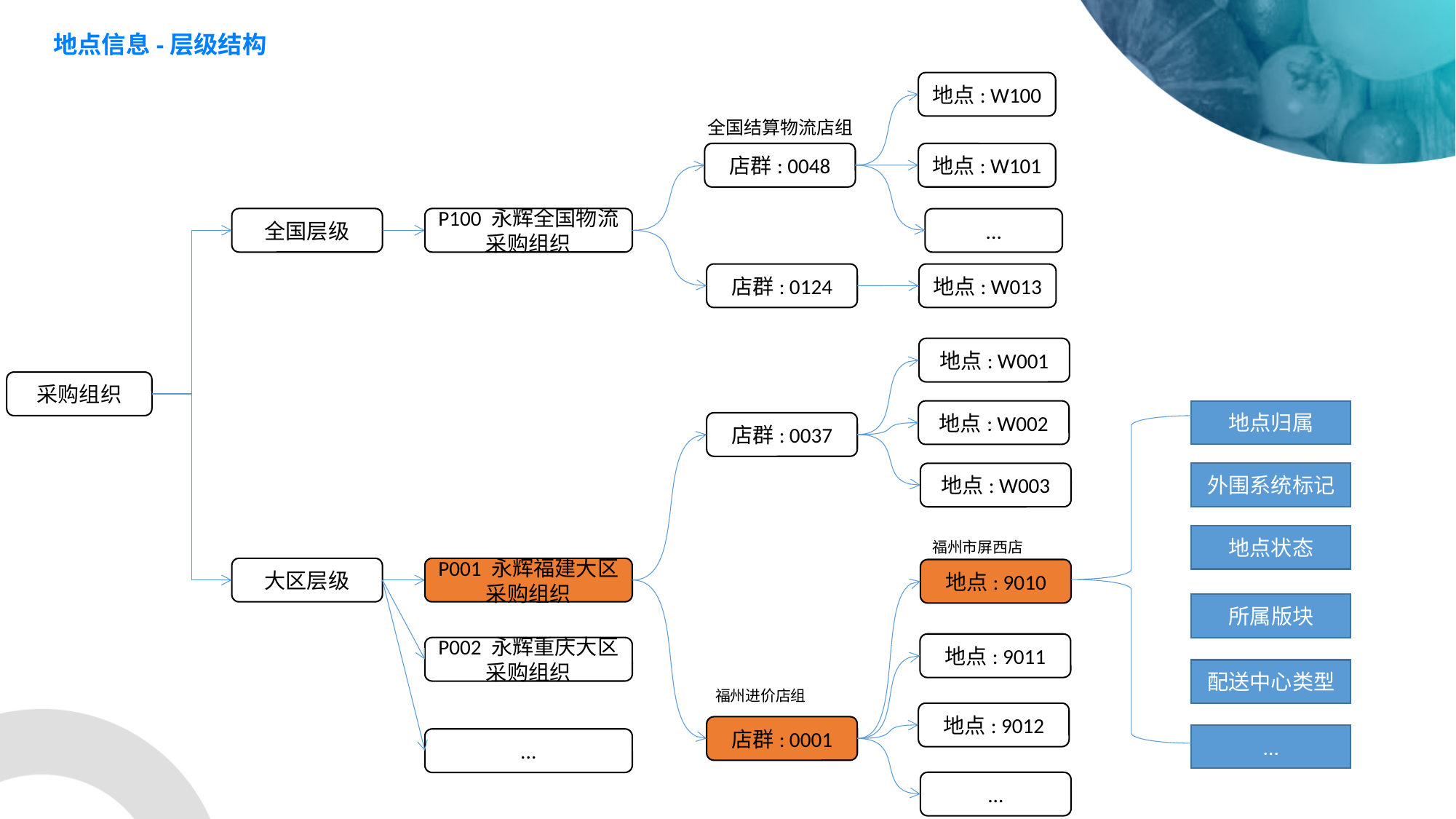

地点信息-层级结构
地点: W100
全国结算物流店组
店群: 0048
地点: W101
全国层级
P100 永辉全国物流采购组织
...
店群: 0124
地点: W013
地点: W001
采购组织
地点: W002
地点归属
店群: 0037

地点: W003
外围系统标记
地点状态
福州市屏西店
大区层级
P001 永辉福建大区采购组织
地点: 9010
所属版块
地点: 9011
P002 永辉重庆大区采购组织
配送中心类型
福州进价店组
地点: 9012
店群: 0001
...
...
...